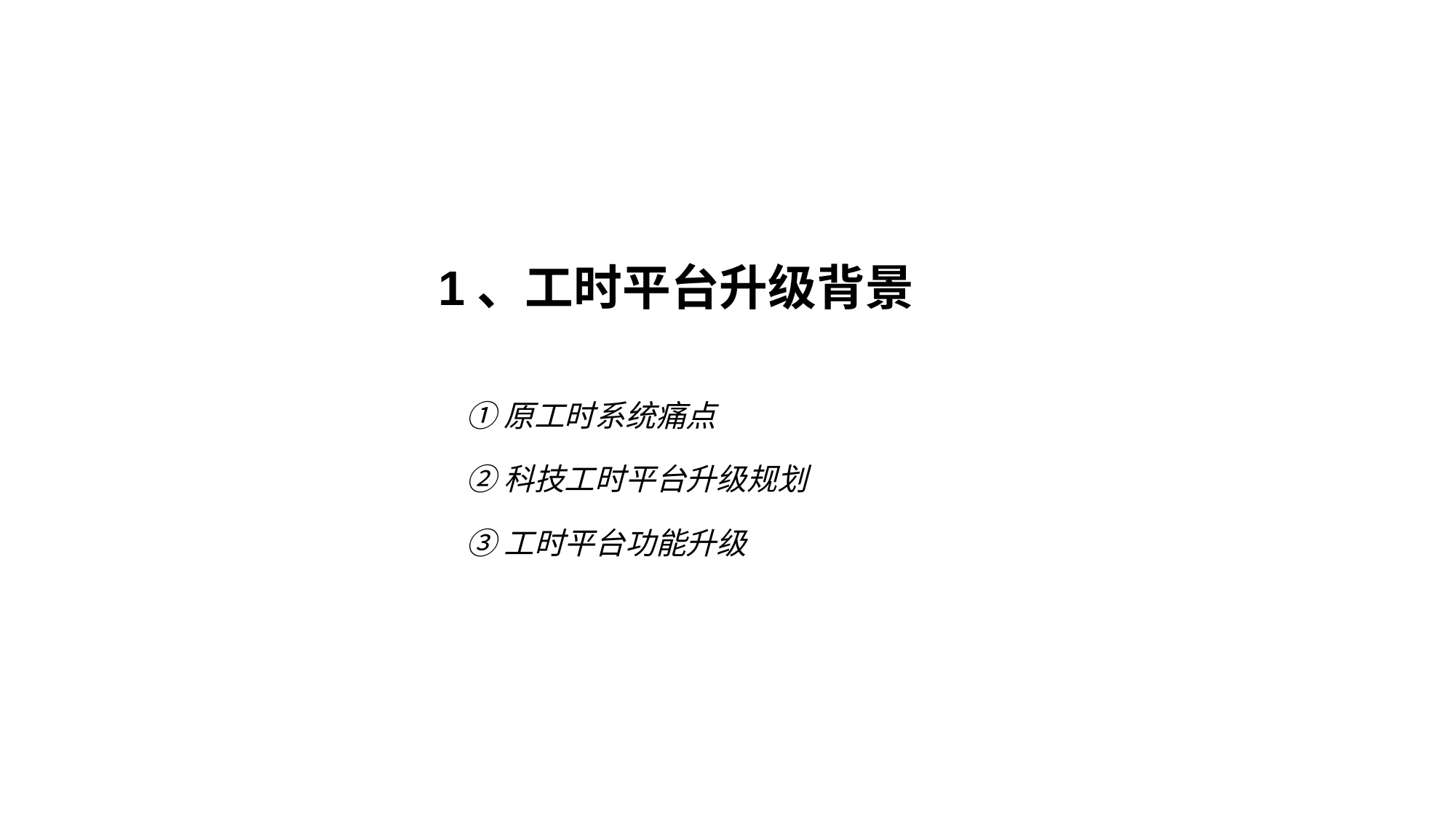

1、工时平台升级背景
①原工时系统痛点
②科技工时平台升级规划
③工时平台功能升级
3